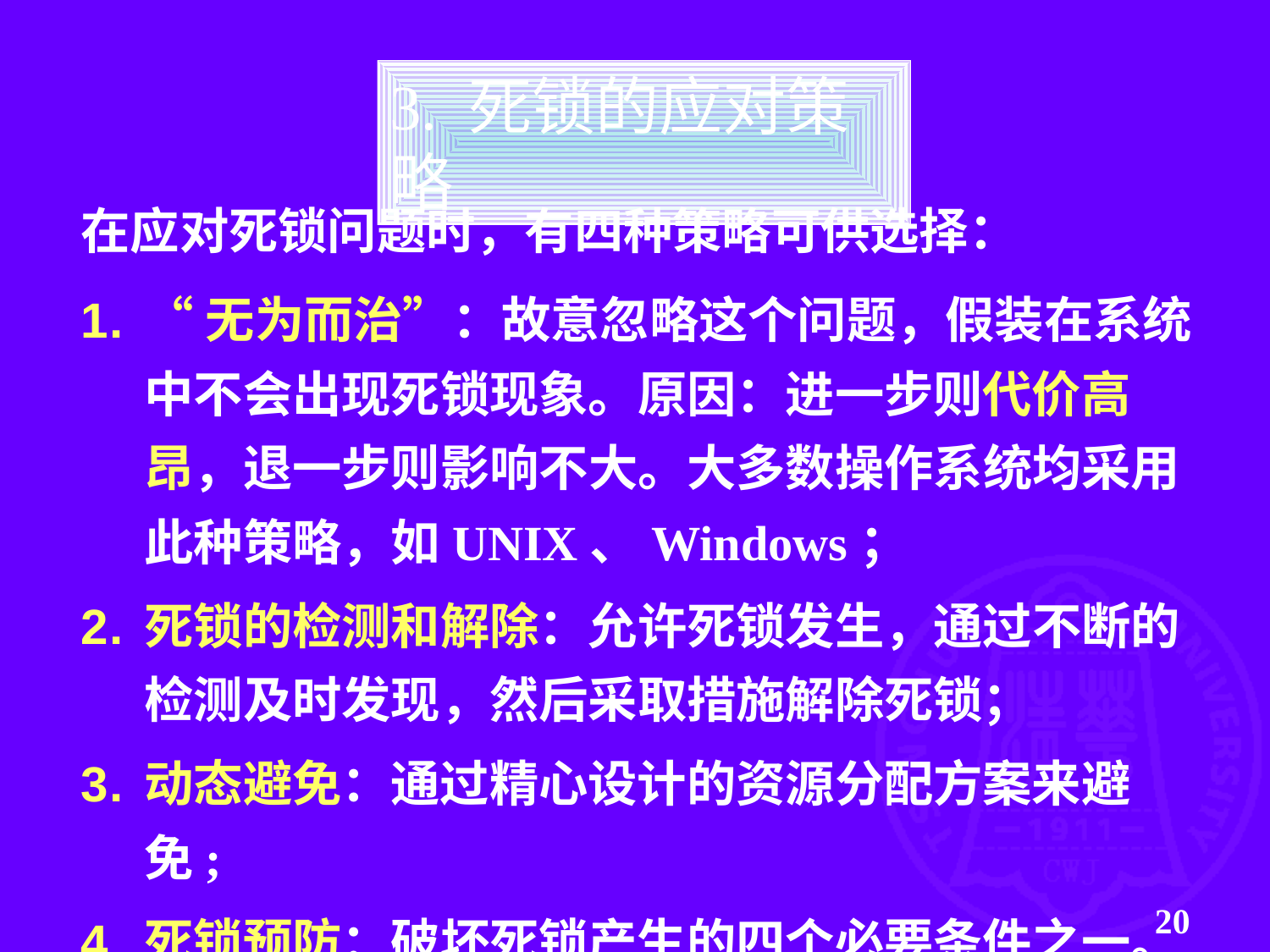

3. 死锁的应对策略
在应对死锁问题时，有四种策略可供选择：
“无为而治”：故意忽略这个问题，假装在系统中不会出现死锁现象。原因：进一步则代价高昂，退一步则影响不大。大多数操作系统均采用此种策略，如UNIX、Windows；
死锁的检测和解除：允许死锁发生，通过不断的
检测及时发现，然后采取措施解除死锁；
动态避免：通过精心设计的资源分配方案来避免;
死锁预防：破坏死锁产生的四个必要条件之一。